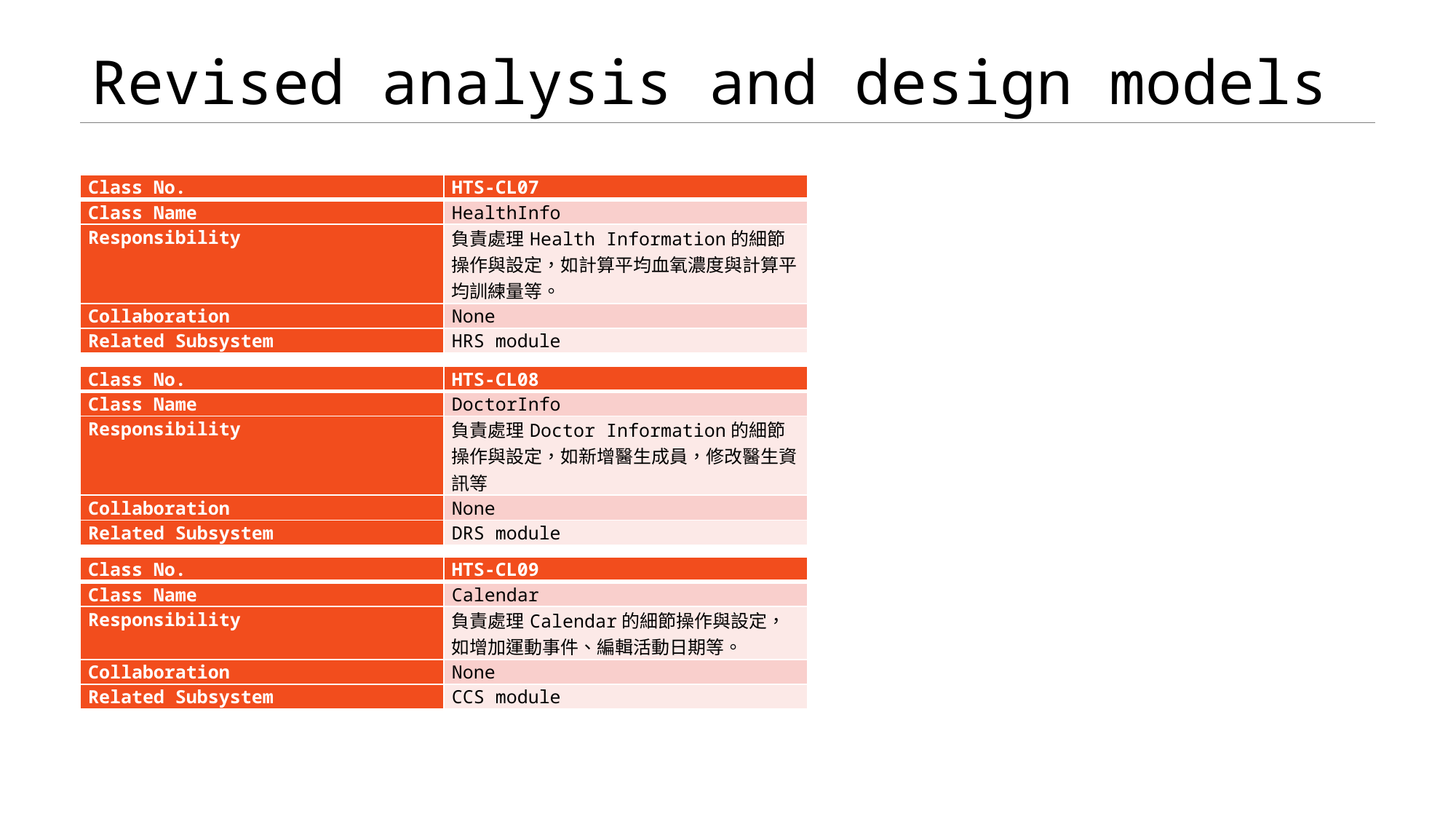

# Revised analysis and design models
| Class No. | HTS-CL07 |
| --- | --- |
| Class Name | HealthInfo |
| Responsibility | 負責處理Health Information的細節操作與設定，如計算平均血氧濃度與計算平均訓練量等。 |
| Collaboration | None |
| Related Subsystem | HRS module |
| Class No. | HTS-CL08 |
| --- | --- |
| Class Name | DoctorInfo |
| Responsibility | 負責處理Doctor Information的細節操作與設定，如新增醫生成員，修改醫生資訊等 |
| Collaboration | None |
| Related Subsystem | DRS module |
| Class No. | HTS-CL09 |
| --- | --- |
| Class Name | Calendar |
| Responsibility | 負責處理Calendar的細節操作與設定，如增加運動事件、編輯活動日期等。 |
| Collaboration | None |
| Related Subsystem | CCS module |